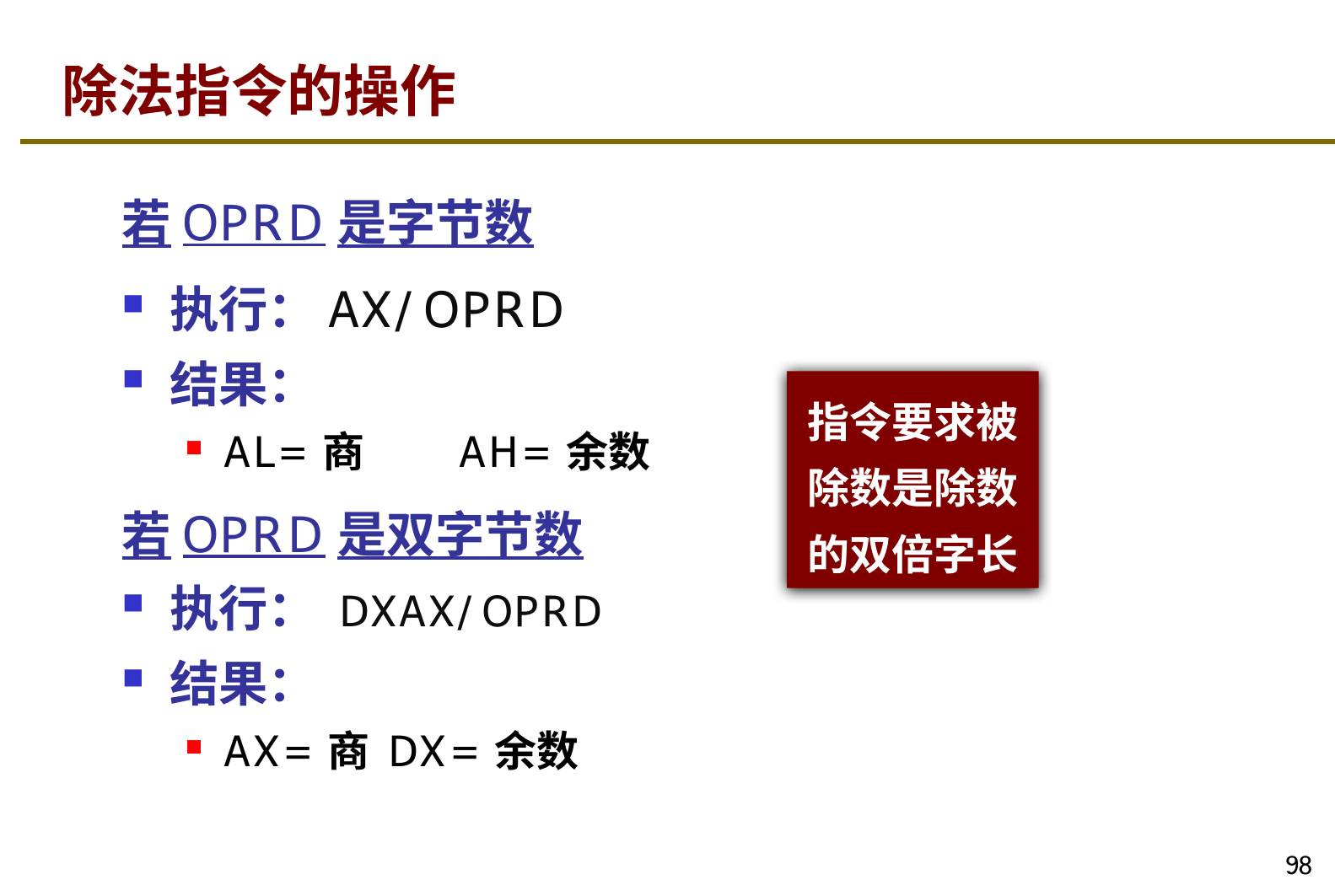

# 除法指令的操作
若OPRD是字节数
执行：AX/OPRD
结果：
AL=商         AH=余数
若OPRD是双字节数
执行： DXAX/OPRD
结果：
AX=商 DX=余数
指令要求被除数是除数的双倍字长
98